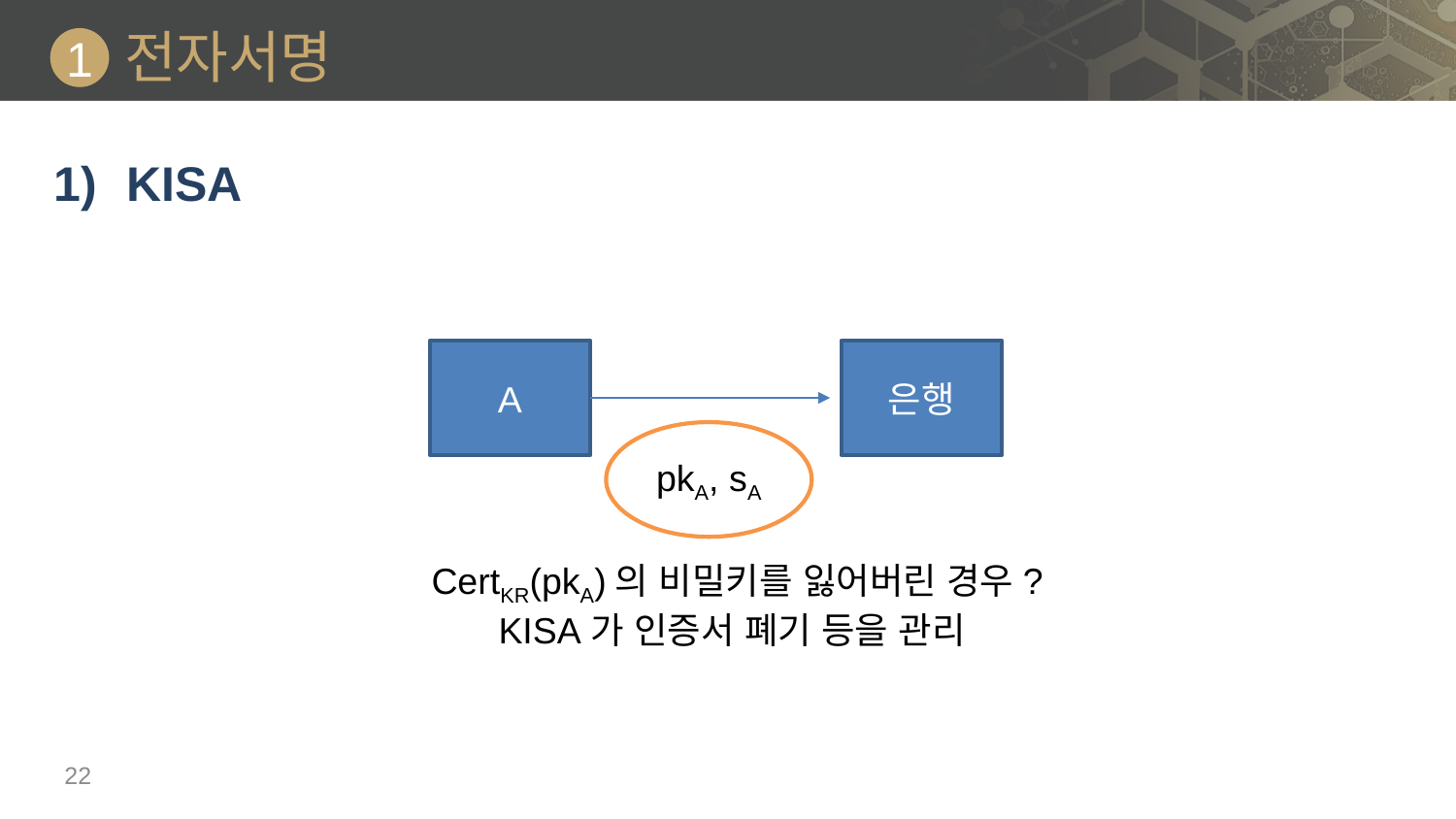

# 전자서명
1
KISA

A
은행
pkA, sA
CertKR(pkA)의 비밀키를 잃어버린 경우?
KISA가 인증서 폐기 등을 관리
22